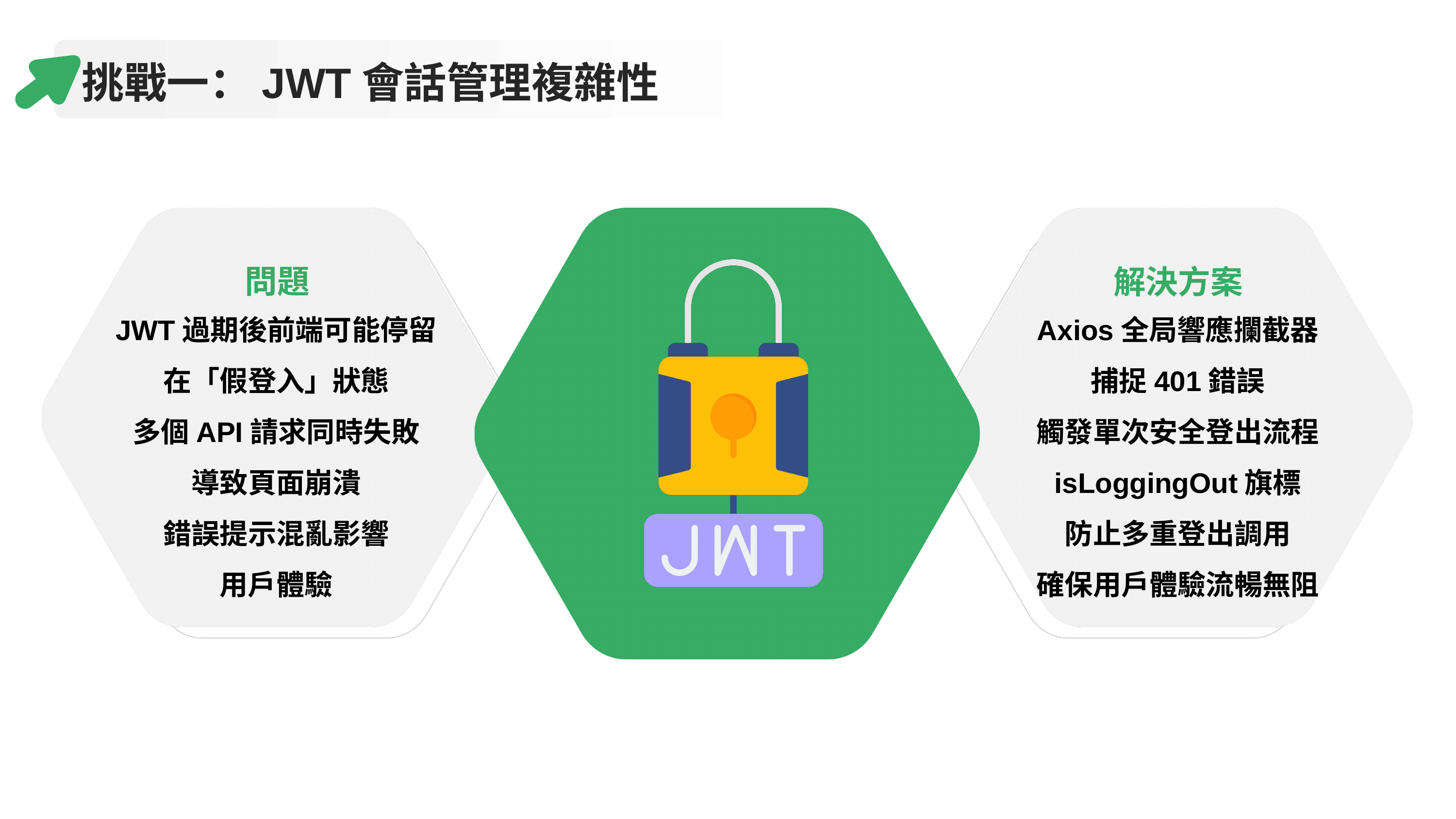

挑戰一：JWT會話管理複雜性

問題

解決方案

JWT過期後前端可能停留在「假登入」狀態
多個API請求同時失敗
導致頁面崩潰
錯誤提示混亂影響
用戶體驗
Axios全局響應攔截器
捕捉401錯誤
觸發單次安全登出流程
isLoggingOut旗標
防止多重登出調用
確保用戶體驗流暢無阻